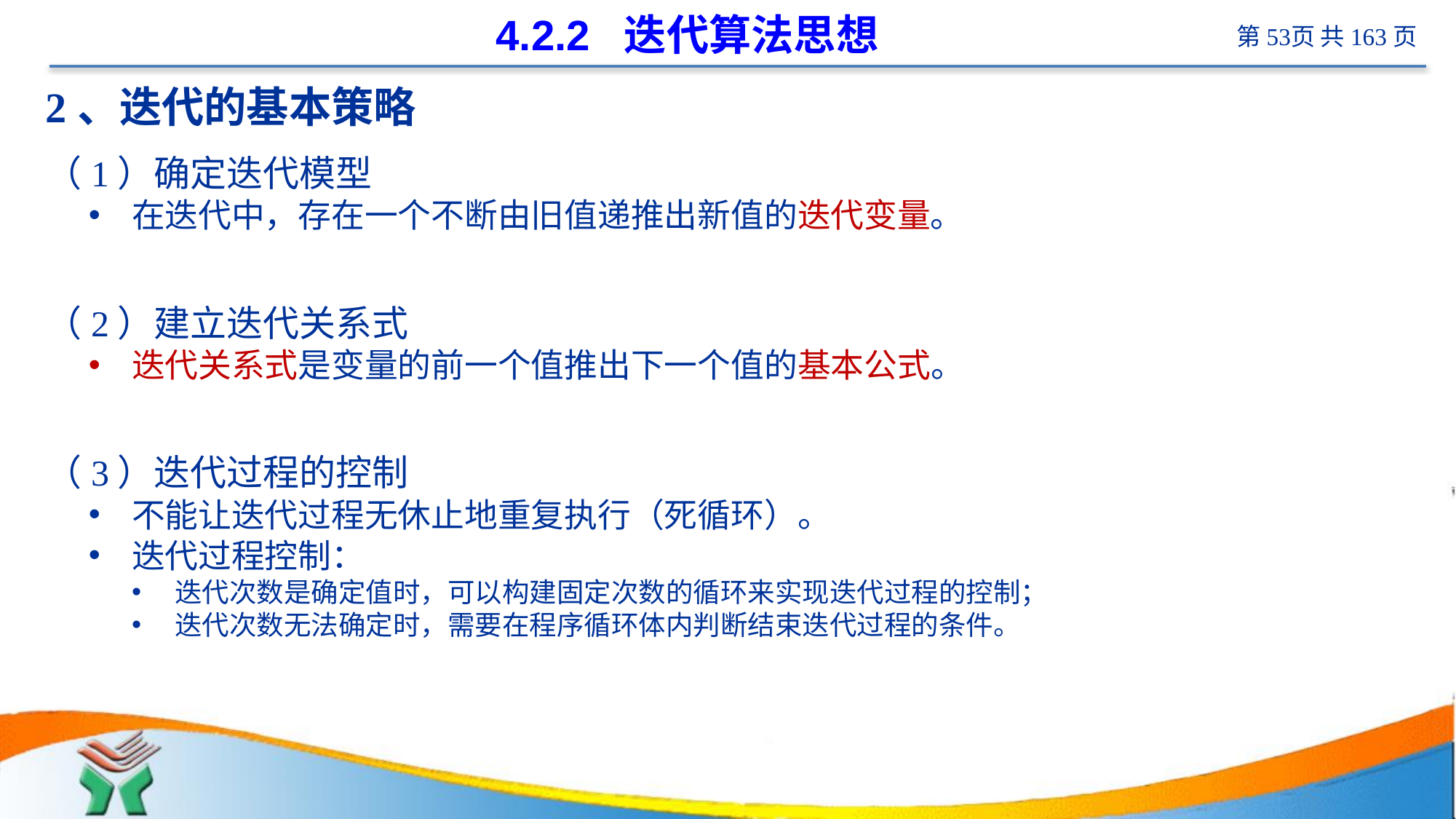

# 4.2.2  迭代算法思想
2、迭代的基本策略

（1）确定迭代模型
在迭代中，存在一个不断由旧值递推出新值的迭代变量。

（2）建立迭代关系式
迭代关系式是变量的前一个值推出下一个值的基本公式。

（3）迭代过程的控制
不能让迭代过程无休止地重复执行（死循环）。
迭代过程控制：
迭代次数是确定值时，可以构建固定次数的循环来实现迭代过程的控制；
迭代次数无法确定时，需要在程序循环体内判断结束迭代过程的条件。